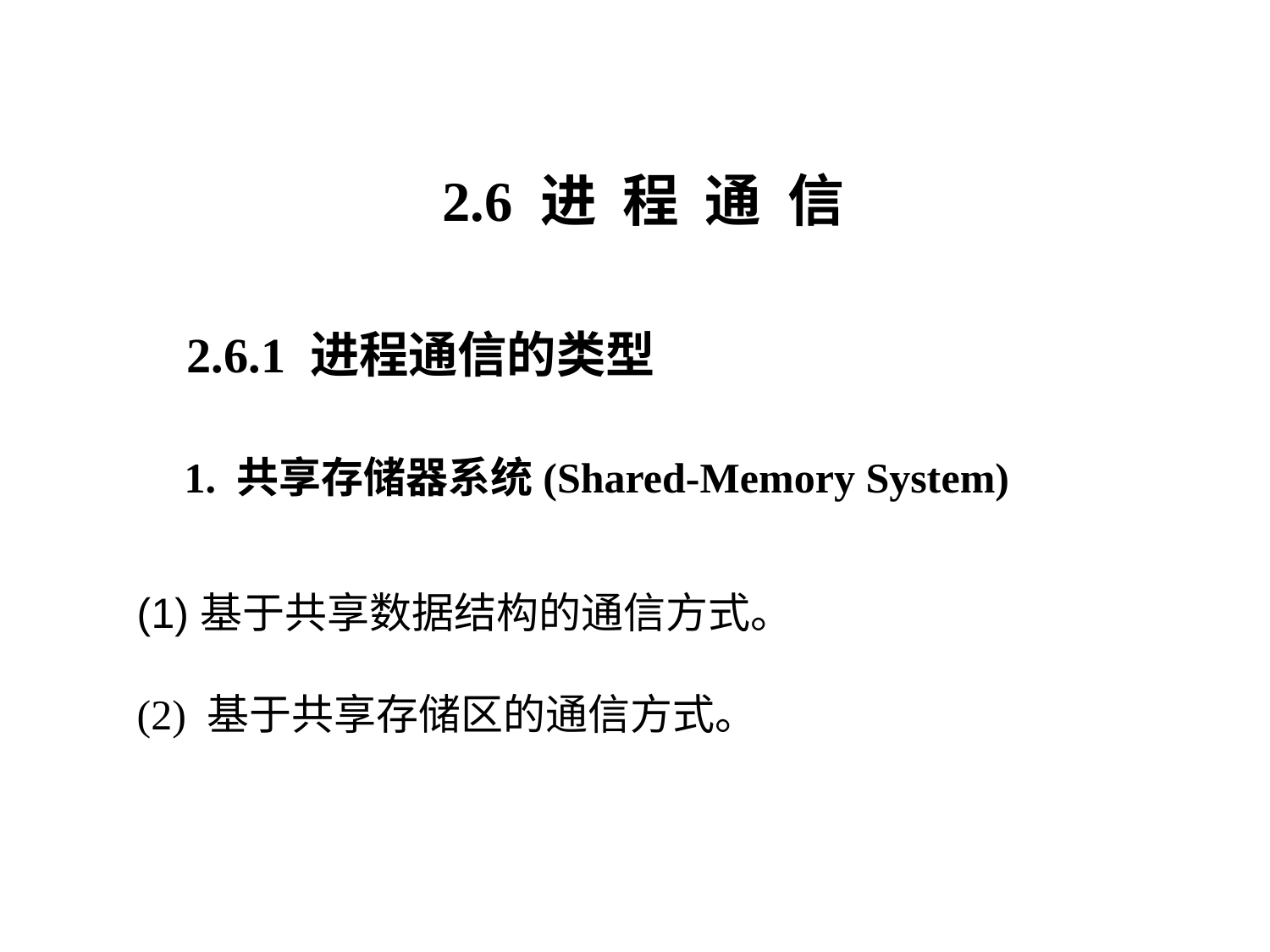

2.6 进  程  通  信
2.6.1 进程通信的类型
1. 共享存储器系统(Shared-Memory System)
基于共享数据结构的通信方式。
(2) 基于共享存储区的通信方式。